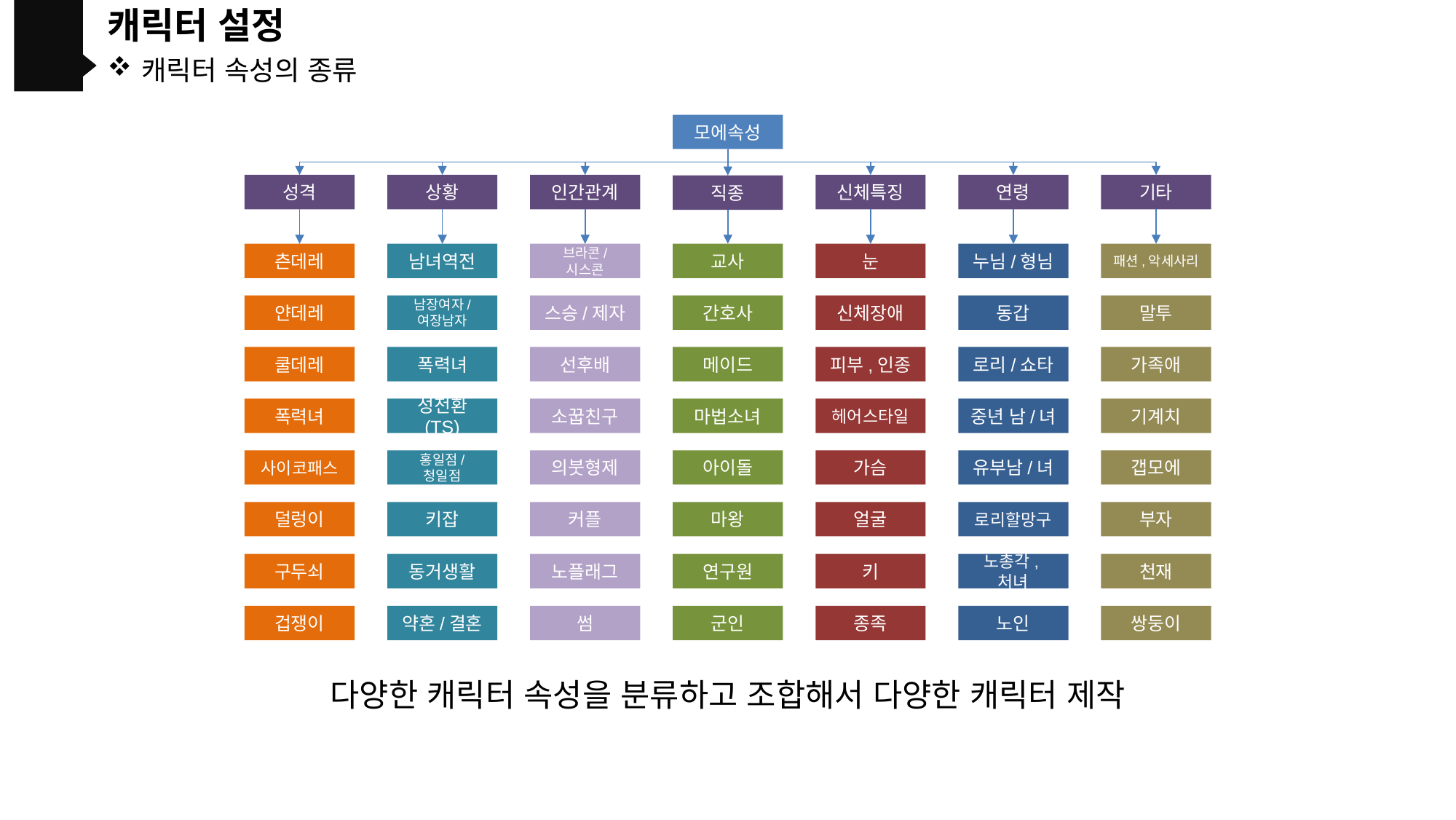

캐릭터 설정
캐릭터 속성의 종류
모에속성
성격
상황
인간관계
신체특징
연령
기타
직종
츤데레
남녀역전
브라콘/
시스콘
교사
눈
누님/형님
패션,악세사리
얀데레
남장여자/
여장남자
스승/제자
간호사
신체장애
동갑
말투
쿨데레
폭력녀
선후배
메이드
피부,인종
로리/쇼타
가족애
폭력녀
성전환 (TS)
소꿉친구
마법소녀
헤어스타일
중년 남/녀
기계치
사이코패스
홍일점/
청일점
의붓형제
아이돌
가슴
유부남/녀
갭모에
덜렁이
키잡
커플
마왕
얼굴
로리할망구
부자
구두쇠
동거생활
노플래그
연구원
키
노총각,처녀
천재
겁쟁이
약혼/결혼
썸
군인
종족
노인
쌍둥이
다양한 캐릭터 속성을 분류하고 조합해서 다양한 캐릭터 제작